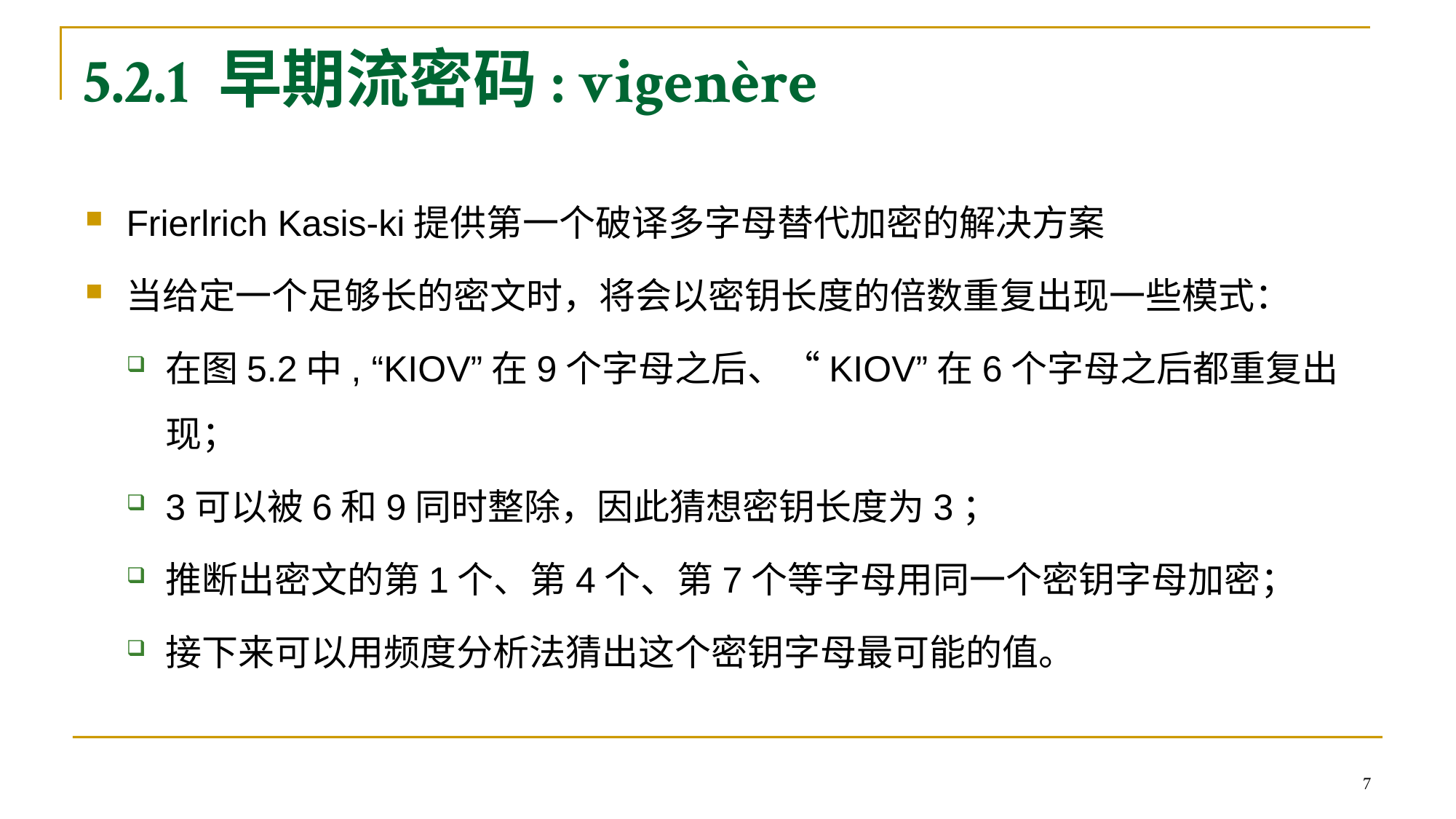

# 5.2.1 早期流密码: vigenère
Frierlrich Kasis-ki提供第一个破译多字母替代加密的解决方案
当给定一个足够长的密文时，将会以密钥长度的倍数重复出现一些模式：
在图5.2中, “KIOV”在9个字母之后、“KIOV”在6个字母之后都重复出现；
3可以被6和9同时整除，因此猜想密钥长度为3；
推断出密文的第1个、第4个、第7个等字母用同一个密钥字母加密；
接下来可以用频度分析法猜出这个密钥字母最可能的值。
7